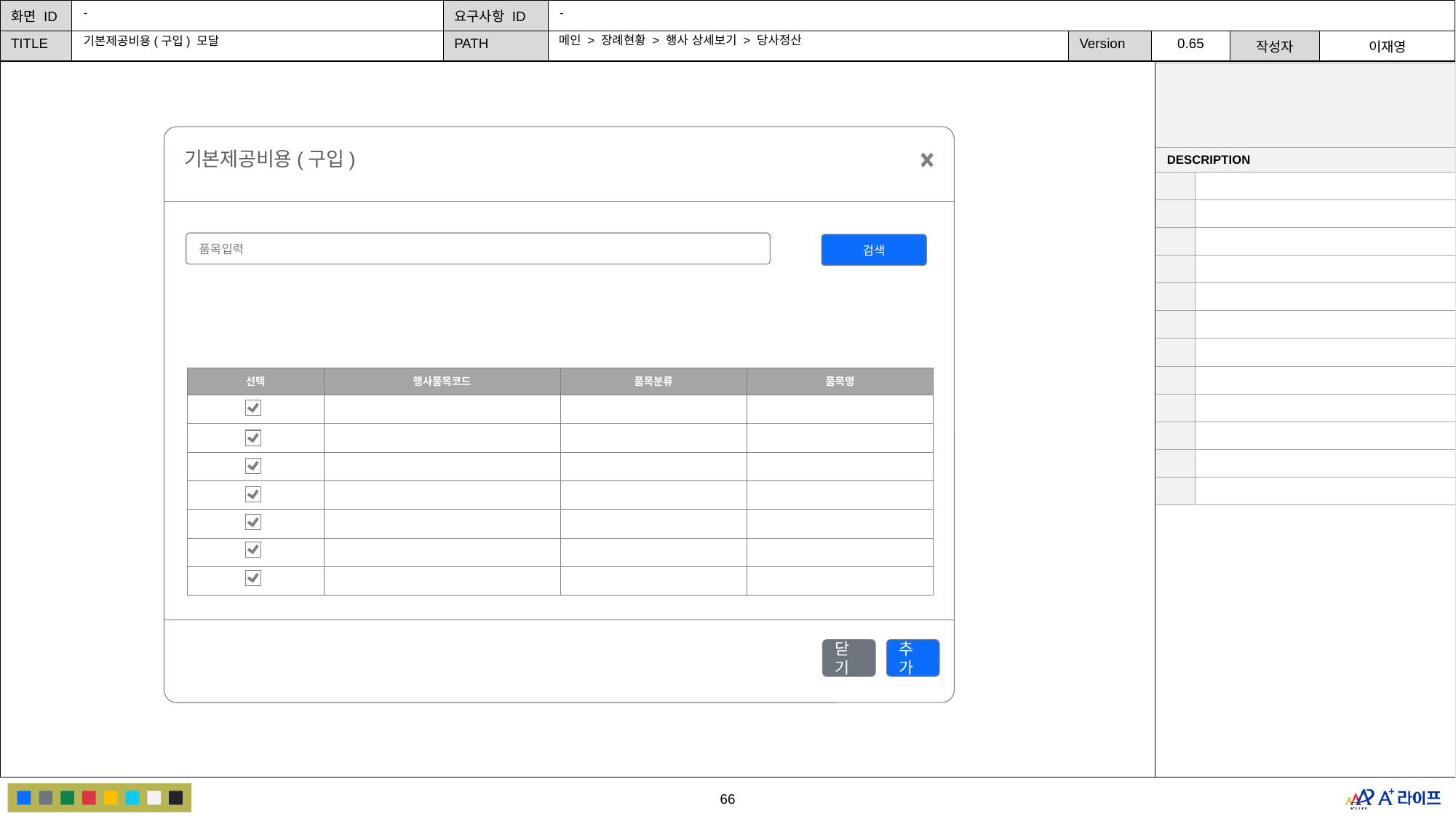

-
-
메인 > 장례현황 > 행사 상세보기 > 당사정산
기본제공비용(구입) 모달
|  |  |
| --- | --- |
| DESCRIPTION |  |
|  |  |
|  |  |
|  |  |
|  |  |
|  |  |
|  |  |
|  |  |
|  |  |
|  |  |
|  |  |
|  |  |
|  |  |
기본제공비용(구입)

품목입력
검색
| 선택 | 행사품목코드 | 품목분류 | 품목명 |
| --- | --- | --- | --- |
|  |  |  |  |
|  |  |  |  |
|  |  |  |  |
|  |  |  |  |
|  |  |  |  |
|  |  |  |  |
|  |  |  |  |

추가
닫기